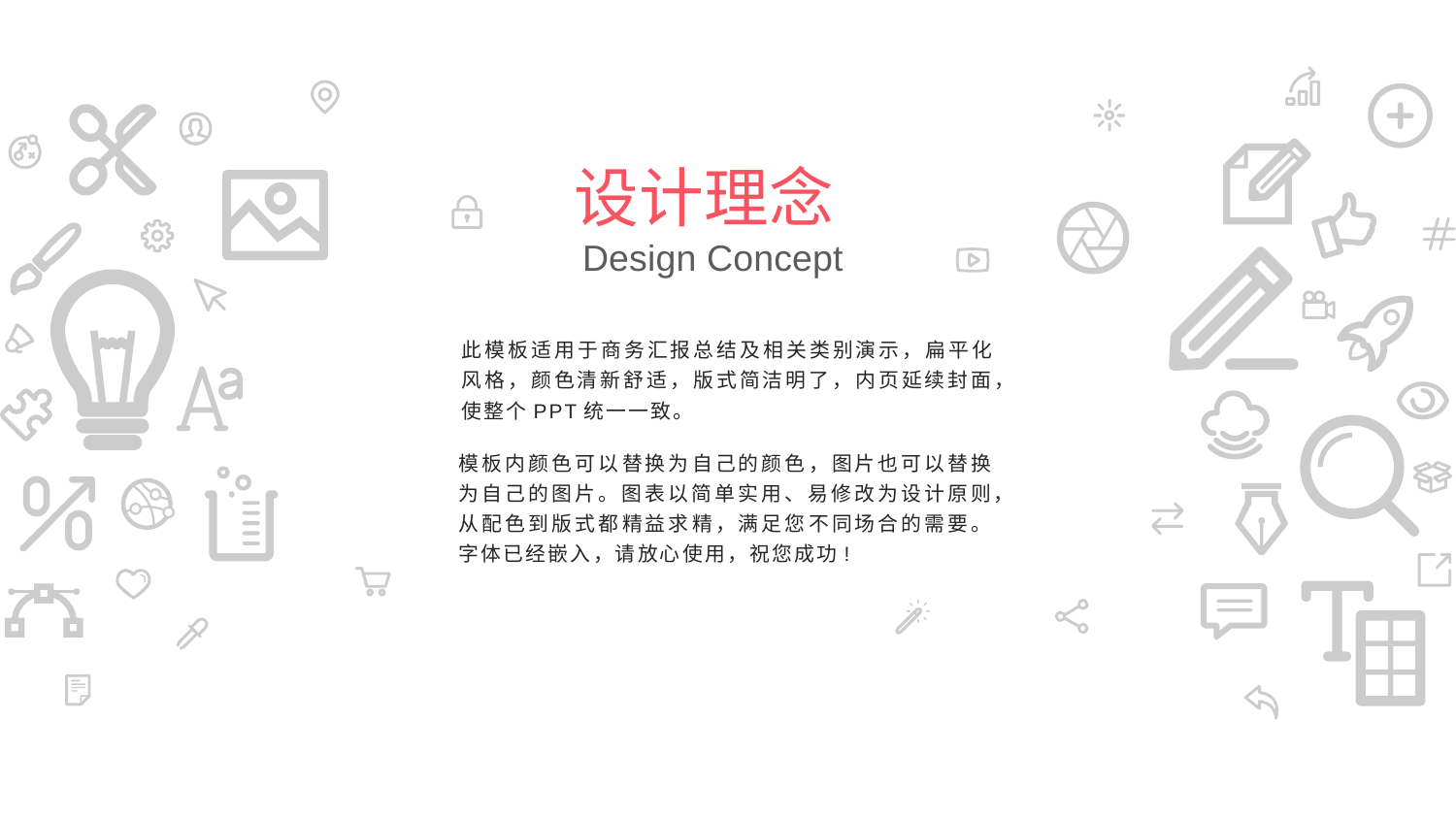

设计理念
Design Concept
此模板适用于商务汇报总结及相关类别演示，扁平化风格，颜色清新舒适，版式简洁明了，内页延续封面，使整个PPT统一一致。
模板内颜色可以替换为自己的颜色，图片也可以替换为自己的图片。图表以简单实用、易修改为设计原则，从配色到版式都精益求精，满足您不同场合的需要。字体已经嵌入，请放心使用，祝您成功!